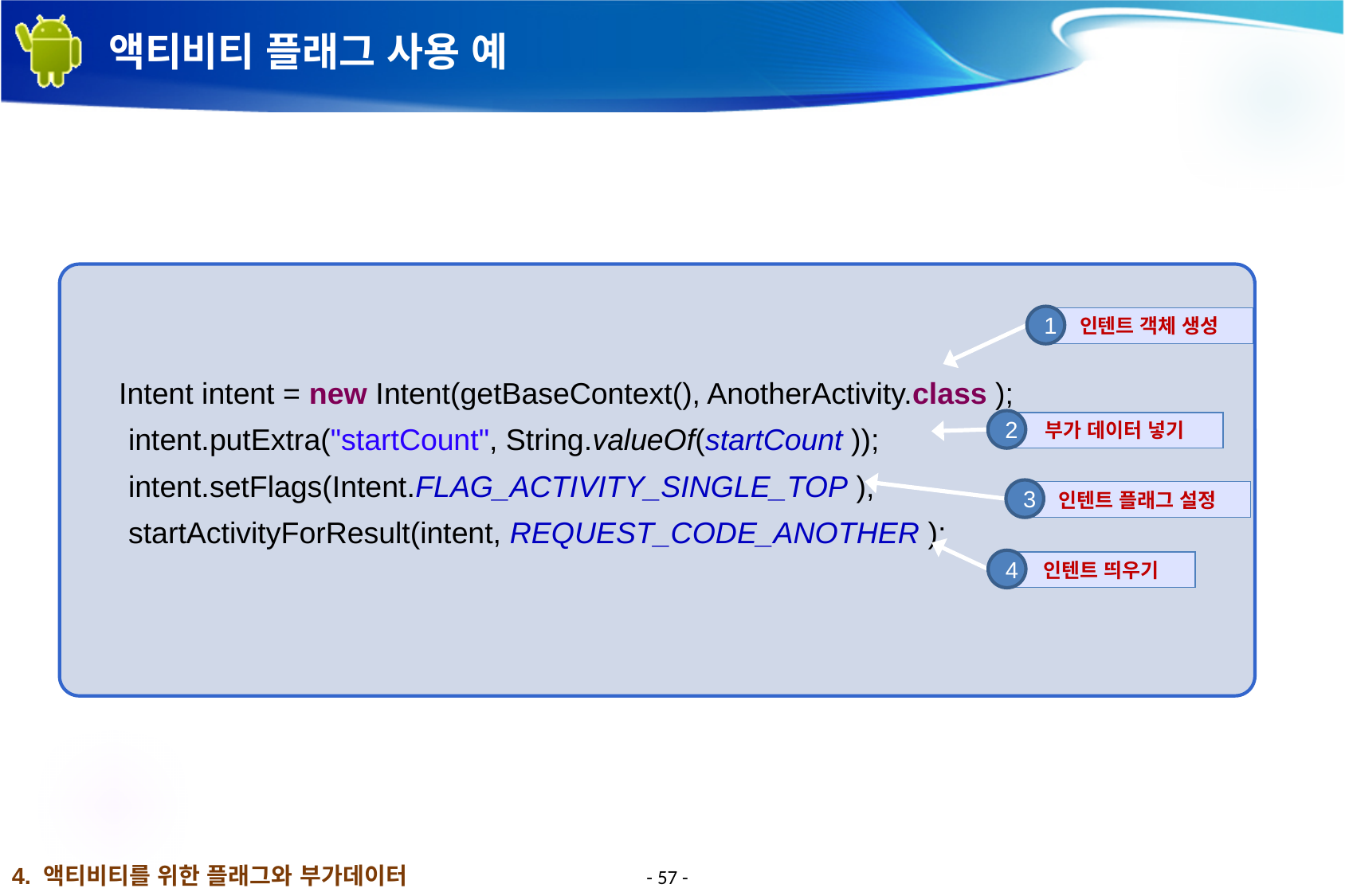

# 액티비티 플래그 사용 예
     Intent intent = new Intent(getBaseContext(), AnotherActivity.class );
  intent.putExtra("startCount", String.valueOf(startCount ));
  intent.setFlags(Intent.FLAG_ACTIVITY_SINGLE_TOP );
  startActivityForResult(intent, REQUEST_CODE_ANOTHER );

1
인텐트 객체 생성
2
부가 데이터 넣기
3
인텐트 플래그 설정
4
인텐트 띄우기
4. 액티비티를 위한 플래그와 부가데이터